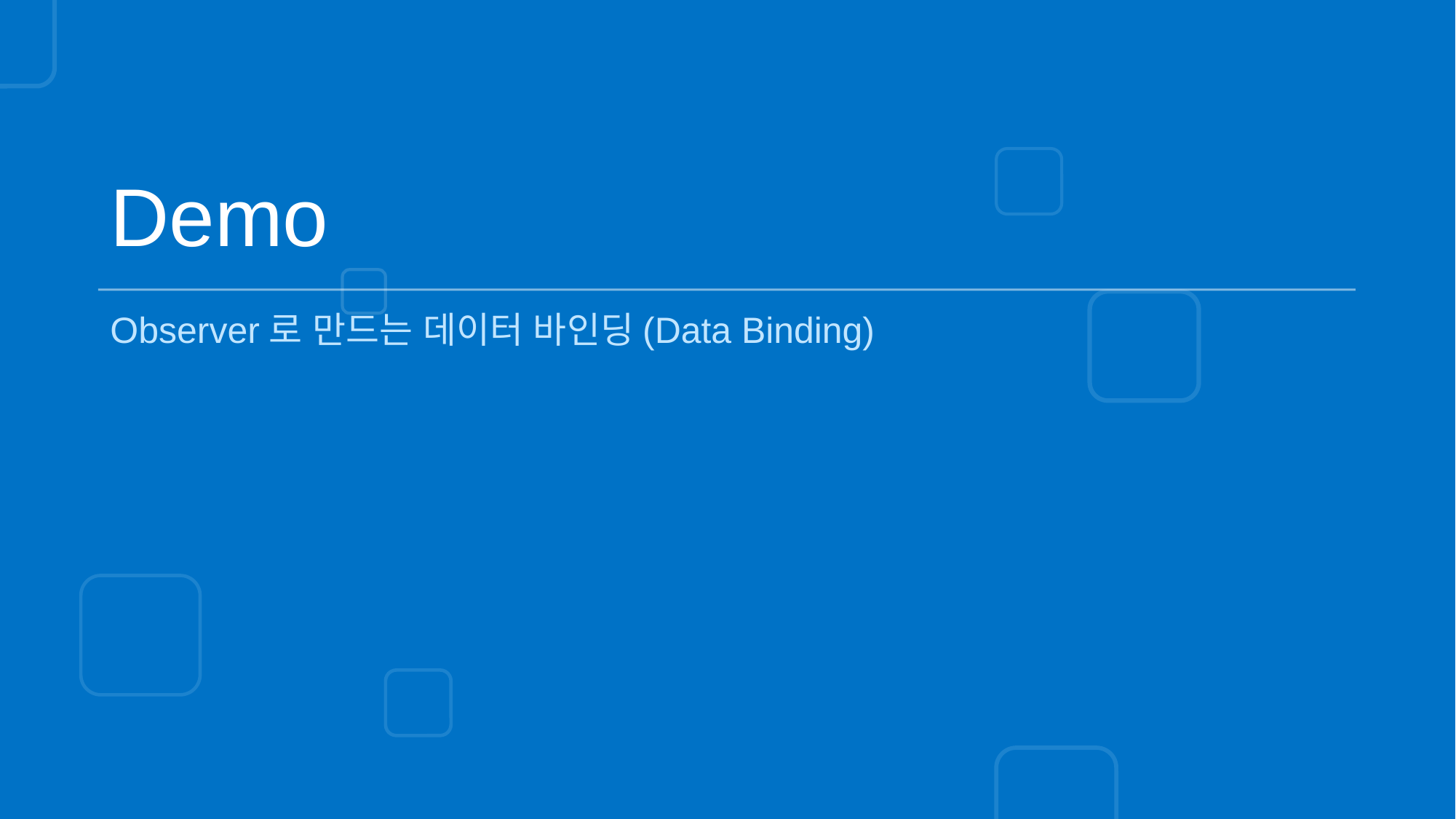

# Demo
Observer로 만드는 데이터 바인딩(Data Binding)